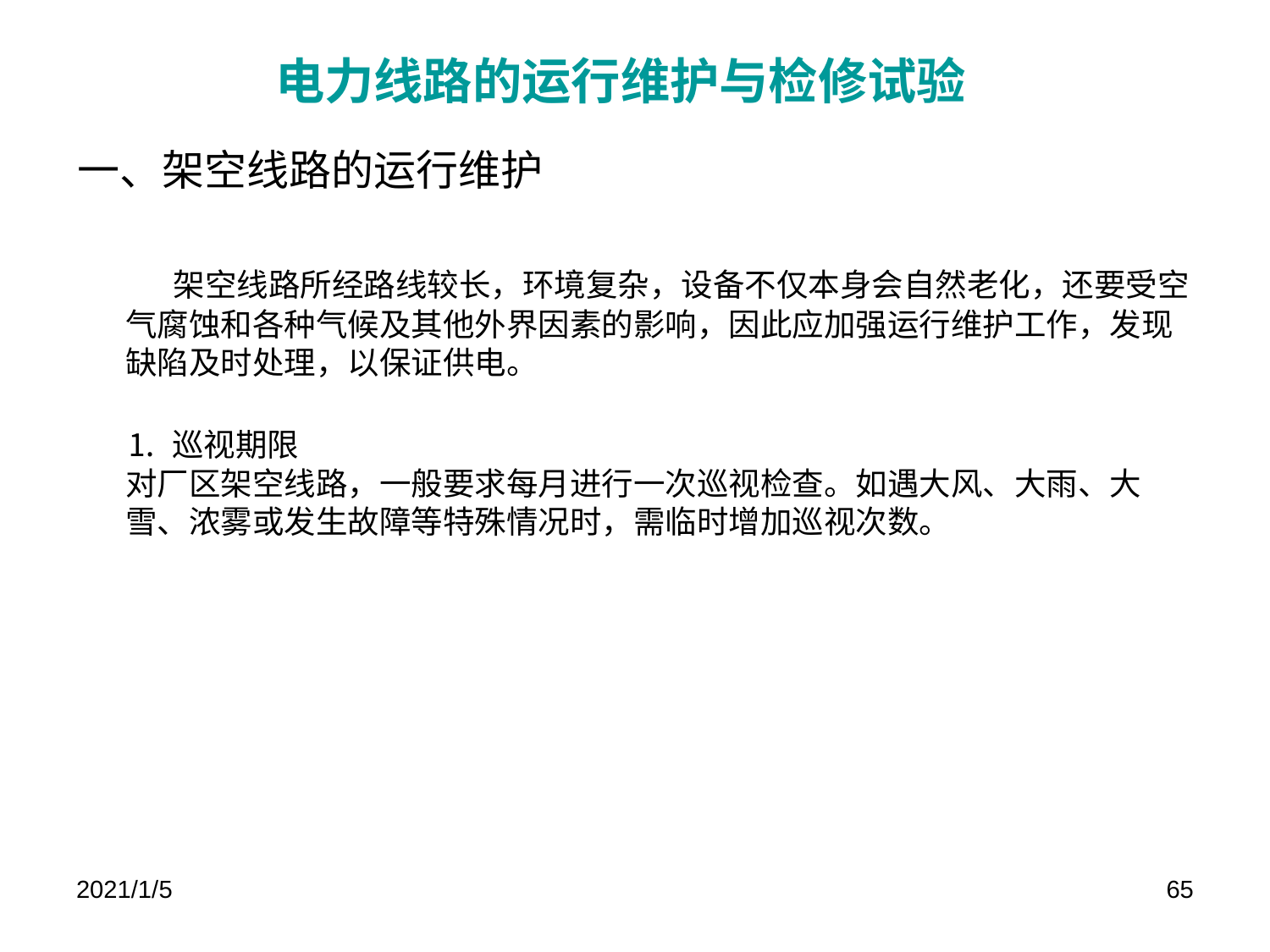

# 电力线路的运行维护与检修试验
一、架空线路的运行维护
    架空线路所经路线较长，环境复杂，设备不仅本身会自然老化，还要受空气腐蚀和各种气候及其他外界因素的影响，因此应加强运行维护工作，发现缺陷及时处理，以保证供电。
⒈ 巡视期限
对厂区架空线路，一般要求每月进行一次巡视检查。如遇大风、大雨、大雪、浓雾或发生故障等特殊情况时，需临时增加巡视次数。
2021/1/5
65